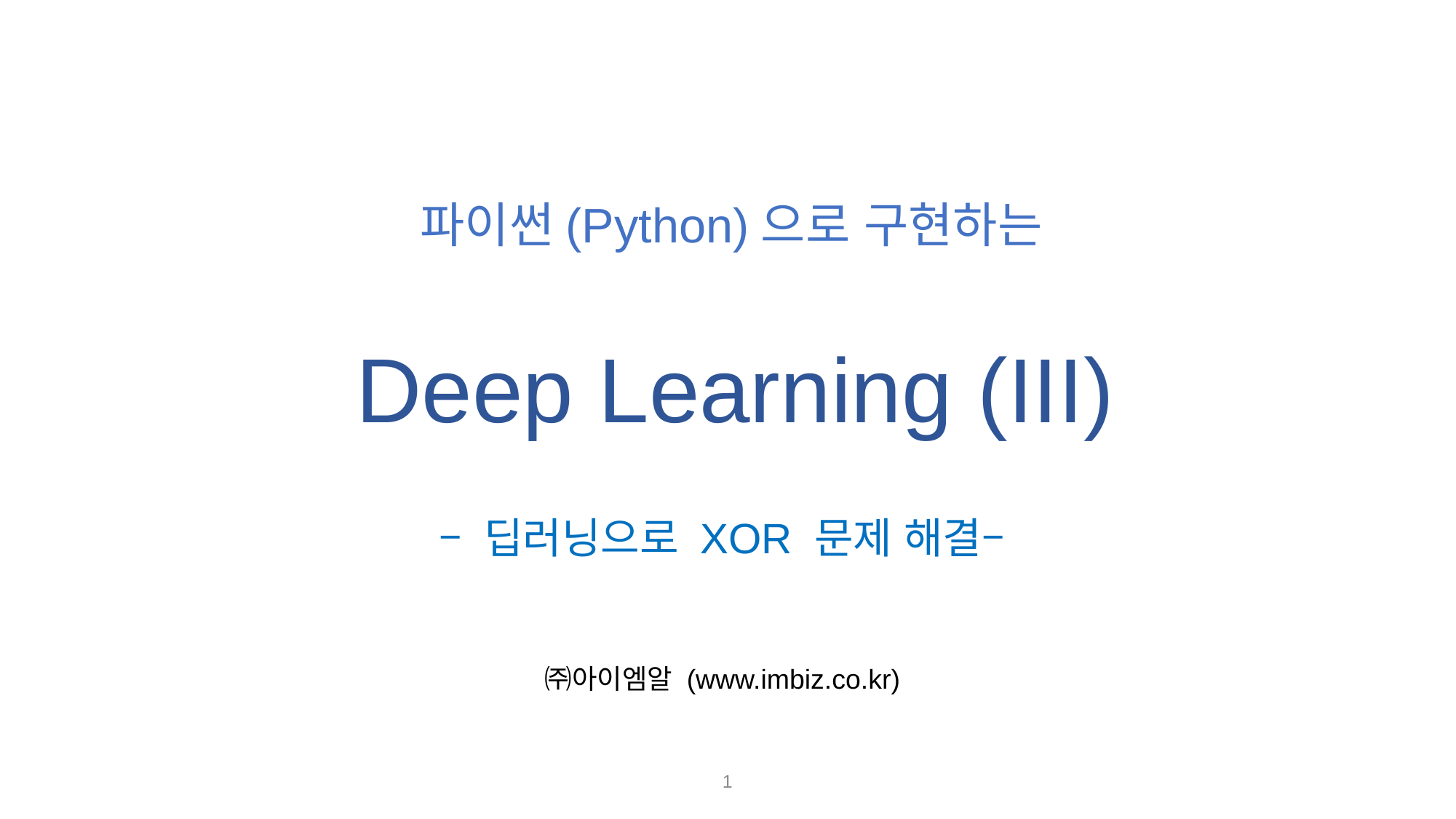

파이썬(Python)으로 구현하는
Deep Learning (III)
– 딥러닝으로 XOR 문제 해결–
㈜아이엠알 (www.imbiz.co.kr)
1